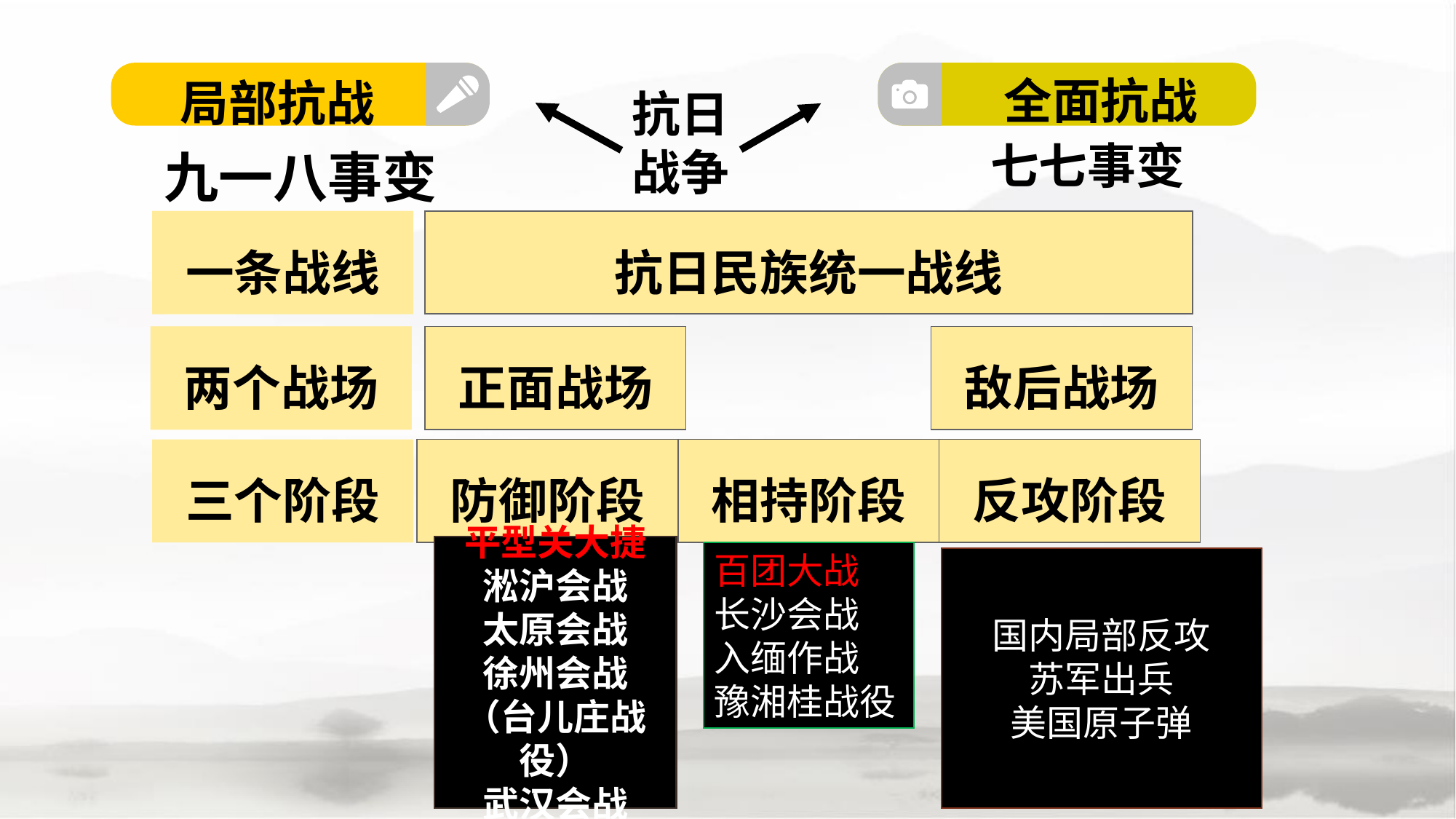

全面抗战
局部抗战
抗日战争
七七事变
九一八事变
一条战线
抗日民族统一战线
一条战线
抗日民族统一战线
两个战场
正面战场
敌后战场
两个战场
正面战场
敌后战场
三个阶段
防御阶段
相持阶段
反攻阶段

平型关大捷
淞沪会战
太原会战
徐州会战
（台儿庄战役）
武汉会战

百团大战
长沙会战
入缅作战
豫湘桂战役
国内局部反攻
苏军出兵
美国原子弹